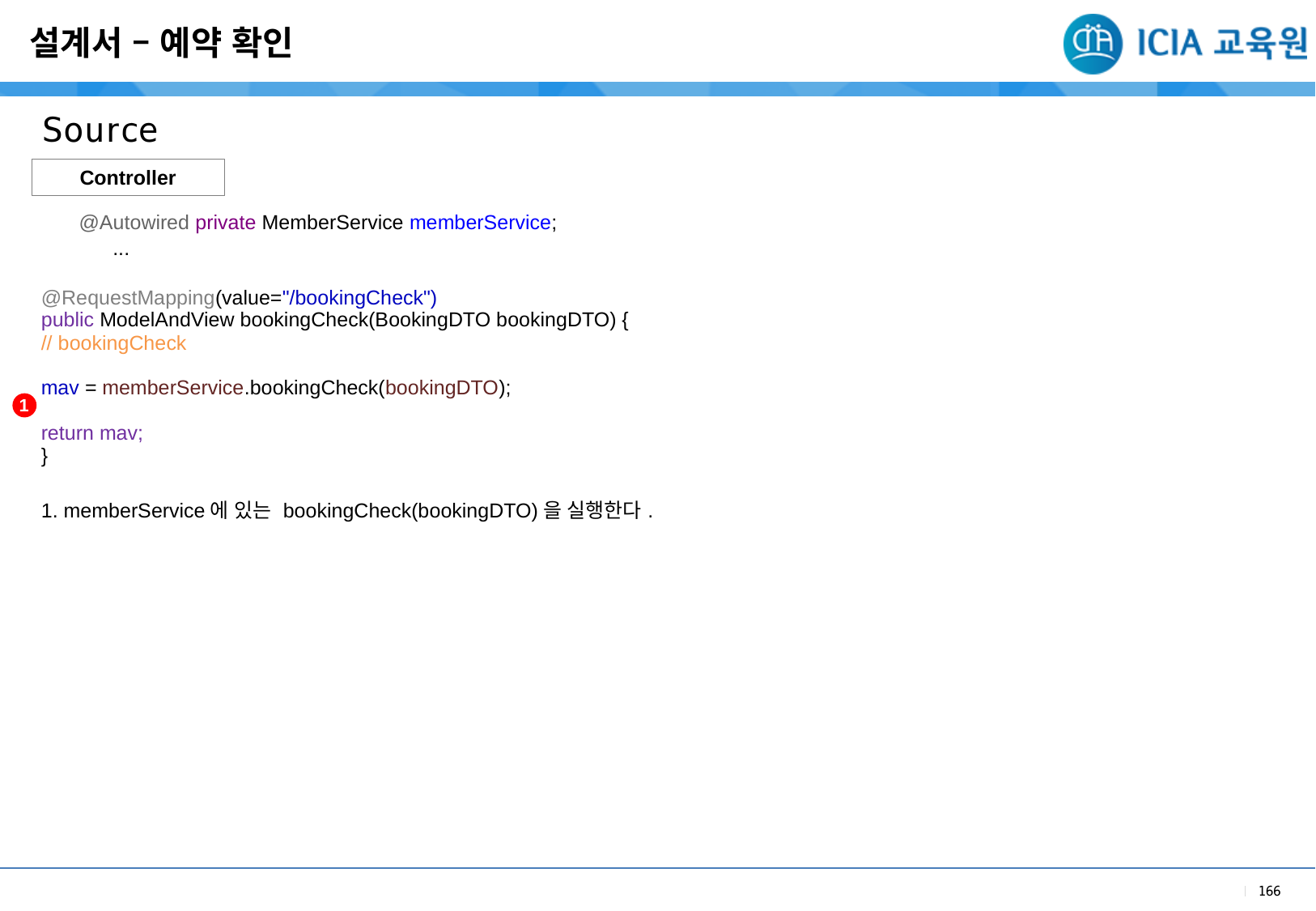

설계서 – 예약 확인
Source
Controller
| @Autowired private MemberService memberService; ... @RequestMapping(value="/bookingCheck") public ModelAndView bookingCheck(BookingDTO bookingDTO) { // bookingCheck mav = memberService.bookingCheck(bookingDTO); return mav; } |
| --- |
| 1. memberService에 있는 bookingCheck(bookingDTO)을 실행한다. |
1